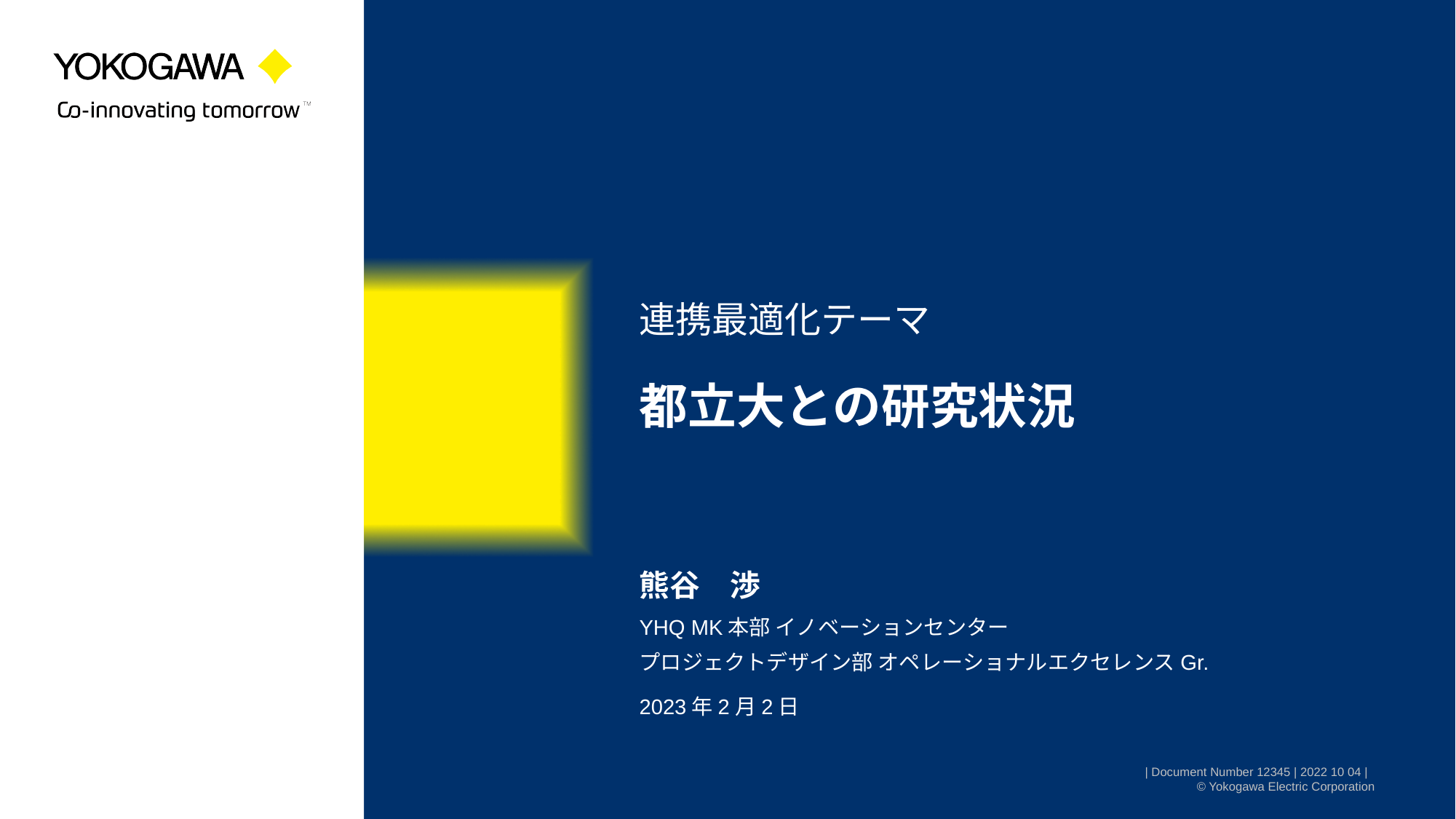

連携最適化テーマ
# 都立大との研究状況
熊谷　渉
YHQ MK本部 イノベーションセンター
プロジェクトデザイン部 オペレーショナルエクセレンスGr.
2023年2月2日